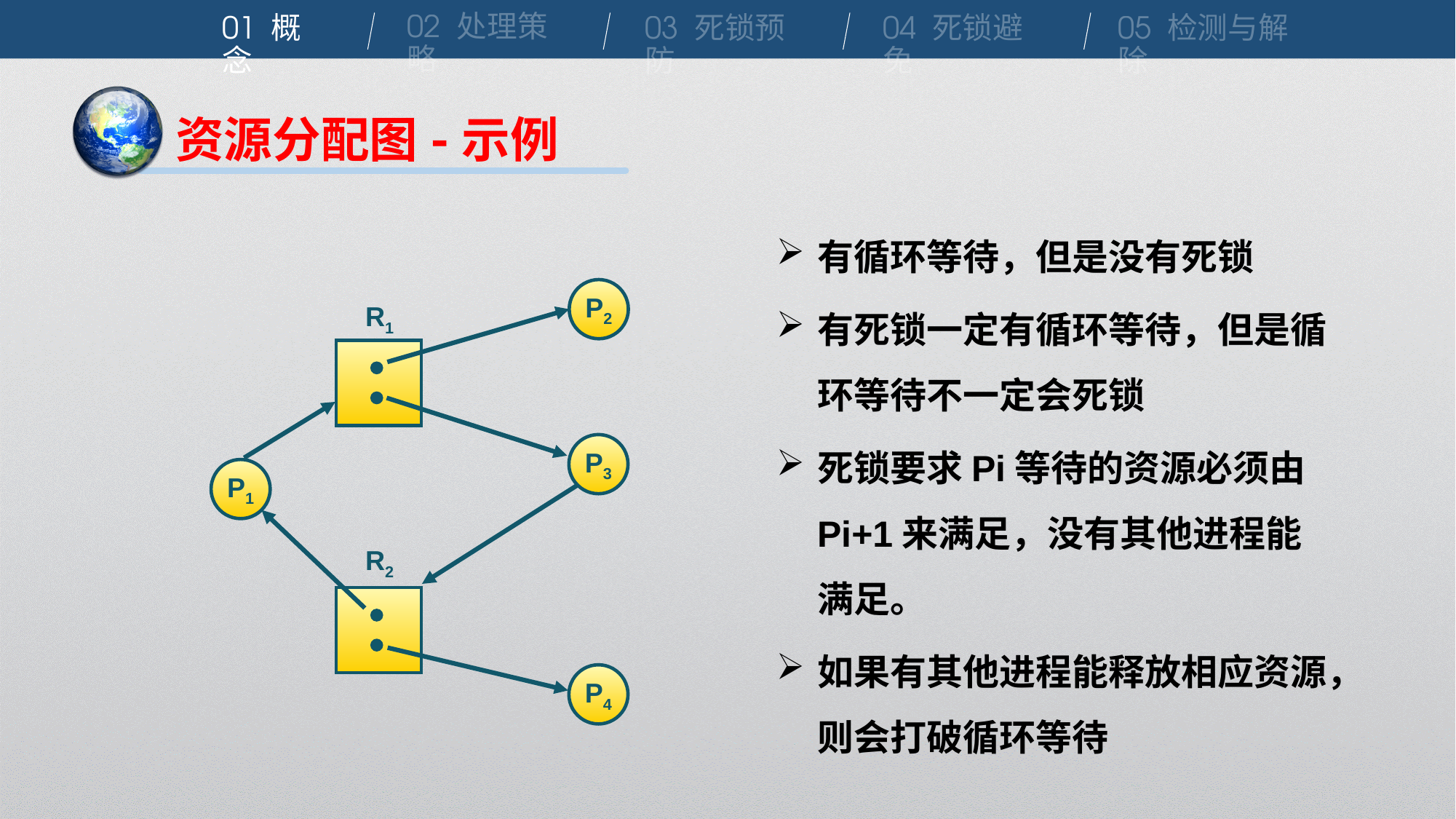

02 处理策略
01 概念
04 死锁避免
03 死锁预防
05 检测与解除
资源分配图-示例
有循环等待，但是没有死锁
有死锁一定有循环等待，但是循环等待不一定会死锁
死锁要求Pi等待的资源必须由Pi+1来满足，没有其他进程能满足。
如果有其他进程能释放相应资源，则会打破循环等待

P2
R1

P3
P1
R2

P4